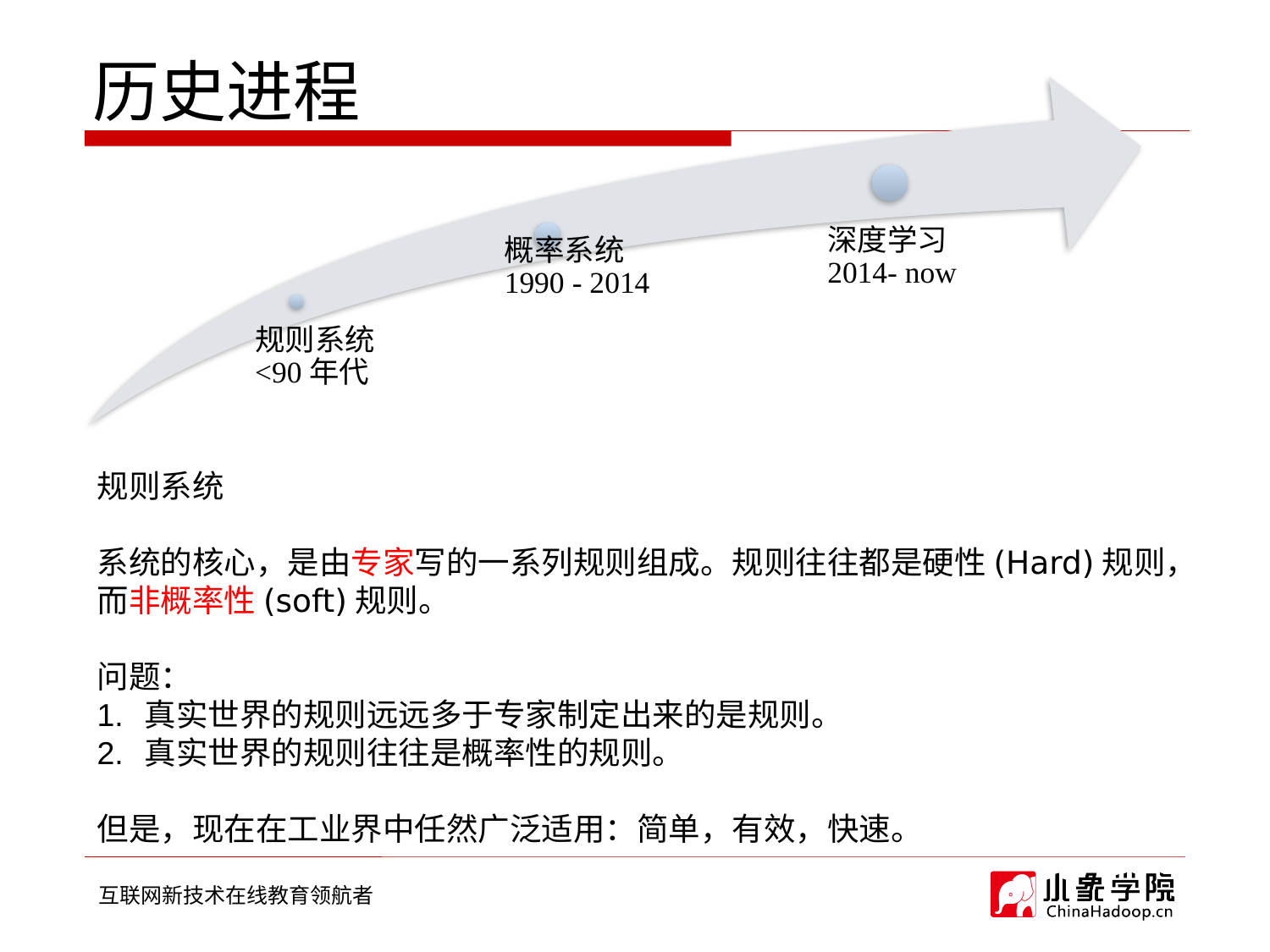

# 历史进程
规则系统
<90年代
概率系统 1990 - 2014
深度学习 2014- now
规则系统

系统的核心，是由专家写的一系列规则组成。规则往往都是硬性(Hard)规则，
而非概率性(soft)规则。

问题：
真实世界的规则远远多于专家制定出来的是规则。
真实世界的规则往往是概率性的规则。

但是，现在在工业界中任然广泛适用：简单，有效，快速。